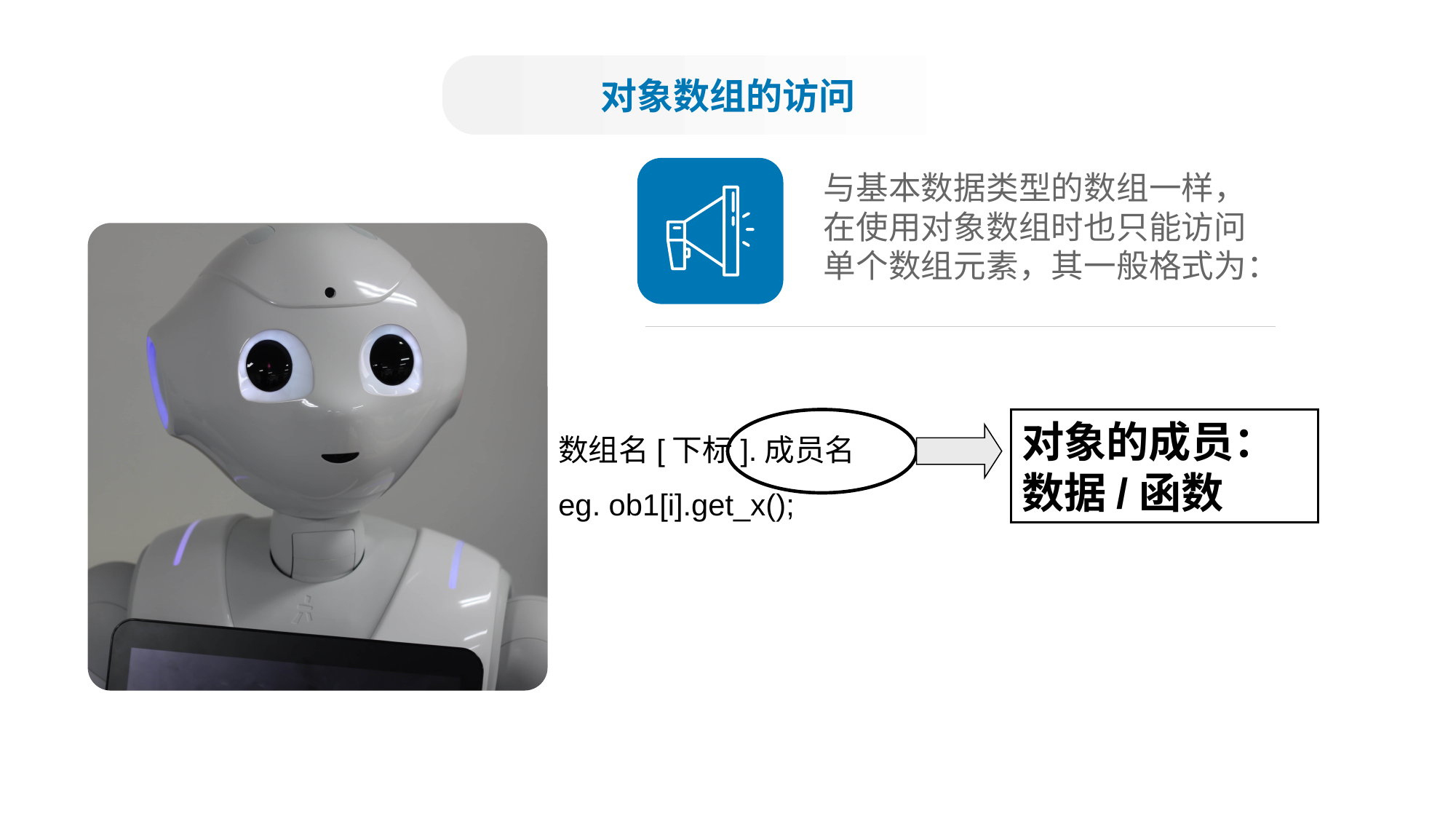

对象数组的访问

与基本数据类型的数组一样，
在使用对象数组时也只能访问
单个数组元素，其一般格式为：

数组名[下标].成员名
eg. ob1[i].get_x();

对象的成员：数据/函数